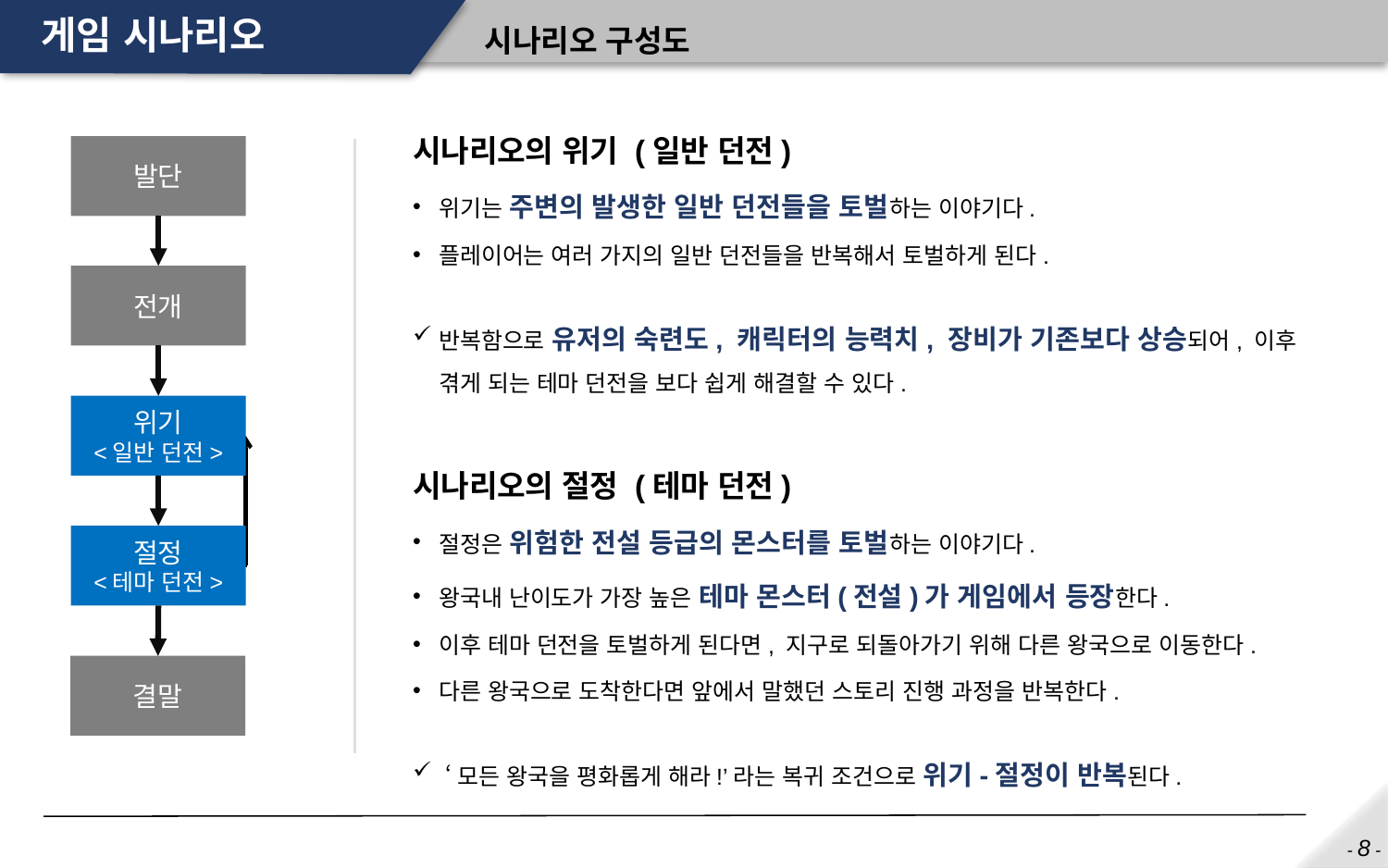

# 게임 시나리오
시나리오 구성도
시나리오의 위기 (일반 던전)
위기는 주변의 발생한 일반 던전들을 토벌하는 이야기다.
플레이어는 여러 가지의 일반 던전들을 반복해서 토벌하게 된다.

반복함으로 유저의 숙련도, 캐릭터의 능력치, 장비가 기존보다 상승되어, 이후 겪게 되는 테마 던전을 보다 쉽게 해결할 수 있다.

시나리오의 절정 (테마 던전)
절정은 위험한 전설 등급의 몬스터를 토벌하는 이야기다.
왕국내 난이도가 가장 높은 테마 몬스터(전설)가 게임에서 등장한다.
이후 테마 던전을 토벌하게 된다면, 지구로 되돌아가기 위해 다른 왕국으로 이동한다.
다른 왕국으로 도착한다면 앞에서 말했던 스토리 진행 과정을 반복한다.

 ‘모든 왕국을 평화롭게 해라!’라는 복귀 조건으로 위기-절정이 반복된다.
발단
전개
위기
<일반 던전>
절정
<테마 던전>
결말